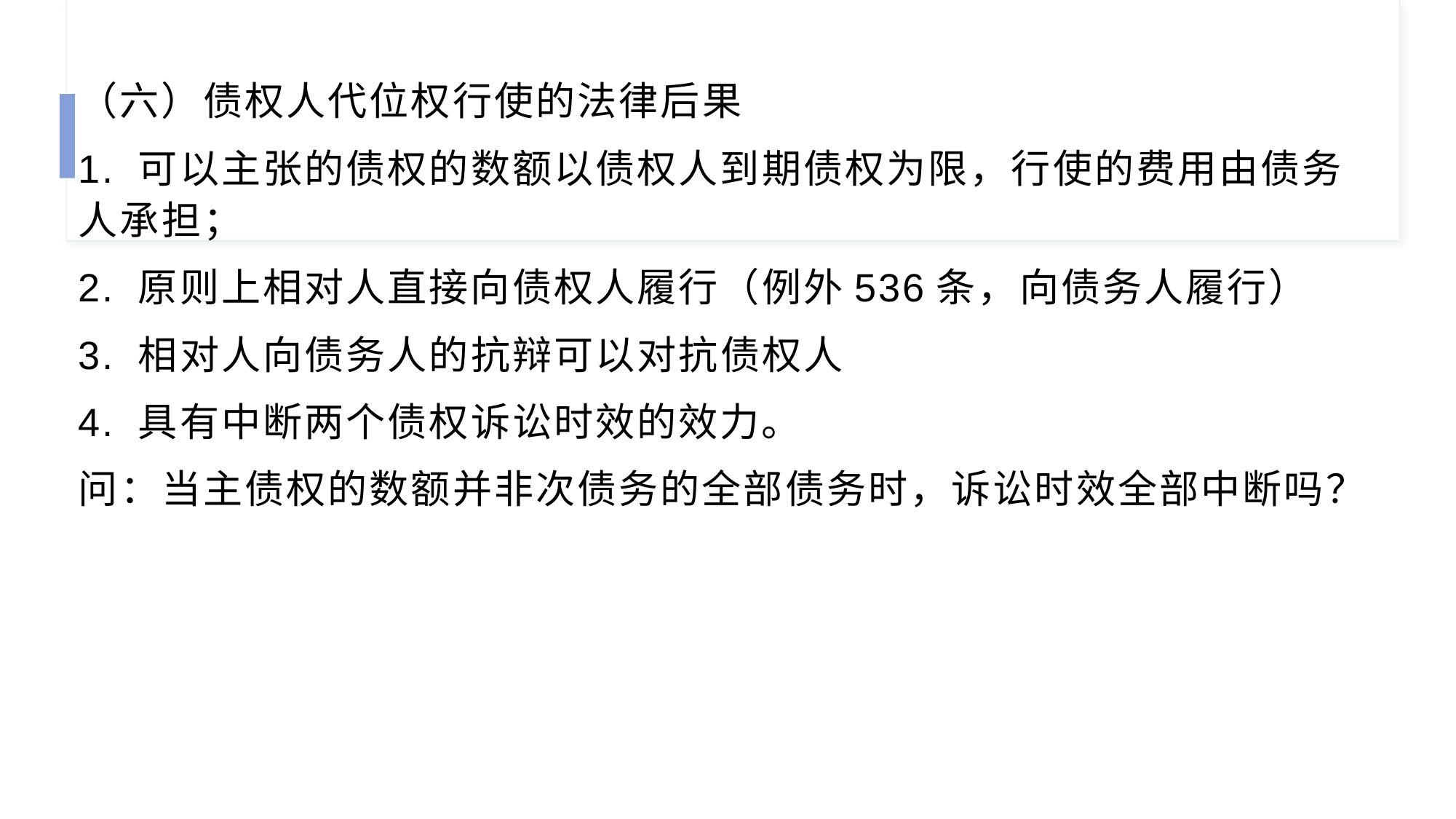

（六）债权人代位权行使的法律后果
1. 可以主张的债权的数额以债权人到期债权为限，行使的费用由债务人承担；
2. 原则上相对人直接向债权人履行（例外536条，向债务人履行）
3. 相对人向债务人的抗辩可以对抗债权人
4. 具有中断两个债权诉讼时效的效力。
问：当主债权的数额并非次债务的全部债务时，诉讼时效全部中断吗？